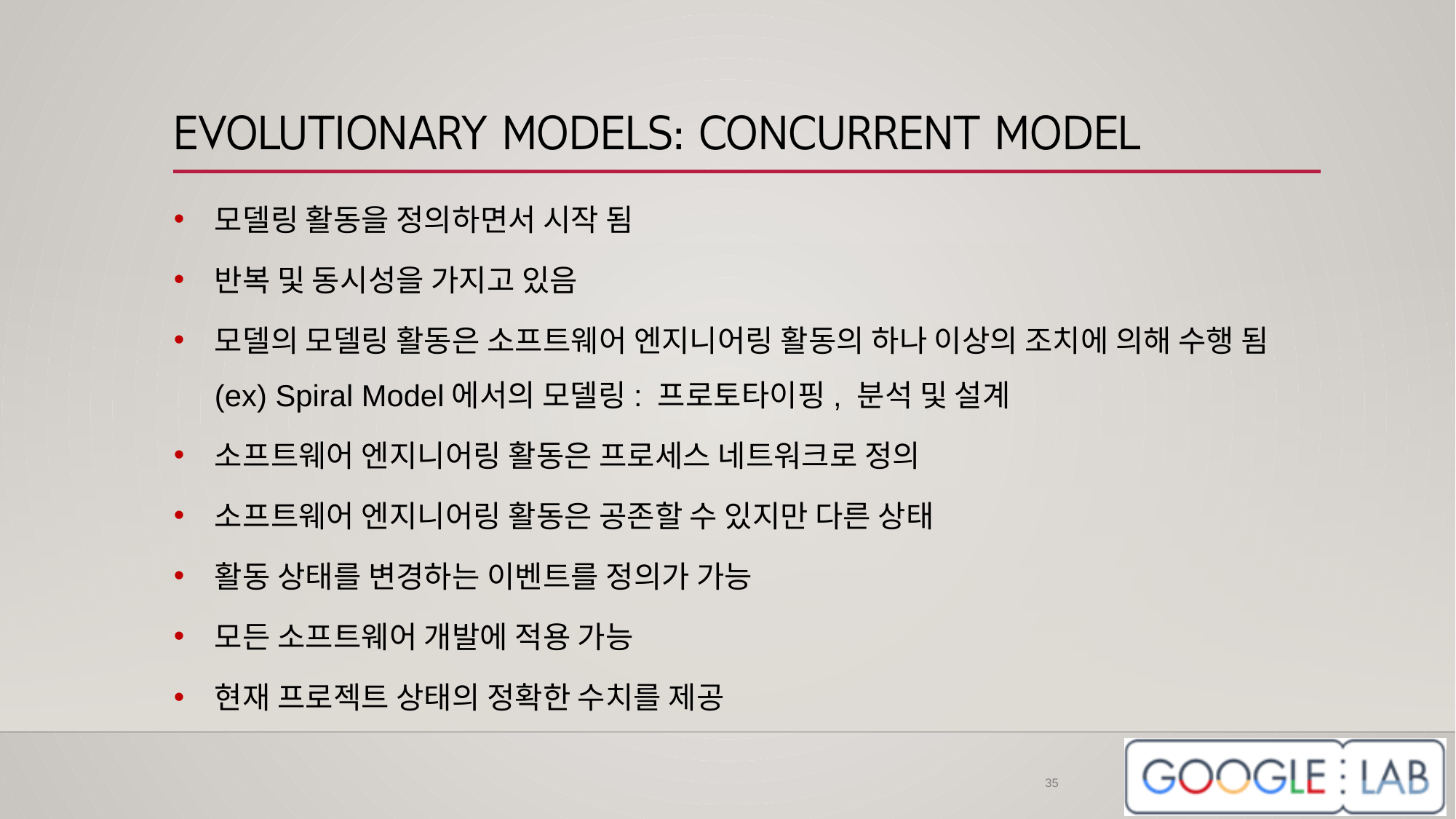

# EVOLUTIONARY MODELS: CONCURRENT MODEL
모델링 활동을 정의하면서 시작 됨
반복 및 동시성을 가지고 있음
모델의 모델링 활동은 소프트웨어 엔지니어링 활동의 하나 이상의 조치에 의해 수행 됨
(ex) Spiral Model에서의 모델링: 프로토타이핑, 분석 및 설계
소프트웨어 엔지니어링 활동은 프로세스 네트워크로 정의
소프트웨어 엔지니어링 활동은 공존할 수 있지만 다른 상태
활동 상태를 변경하는 이벤트를 정의가 가능
모든 소프트웨어 개발에 적용 가능
현재 프로젝트 상태의 정확한 수치를 제공
35